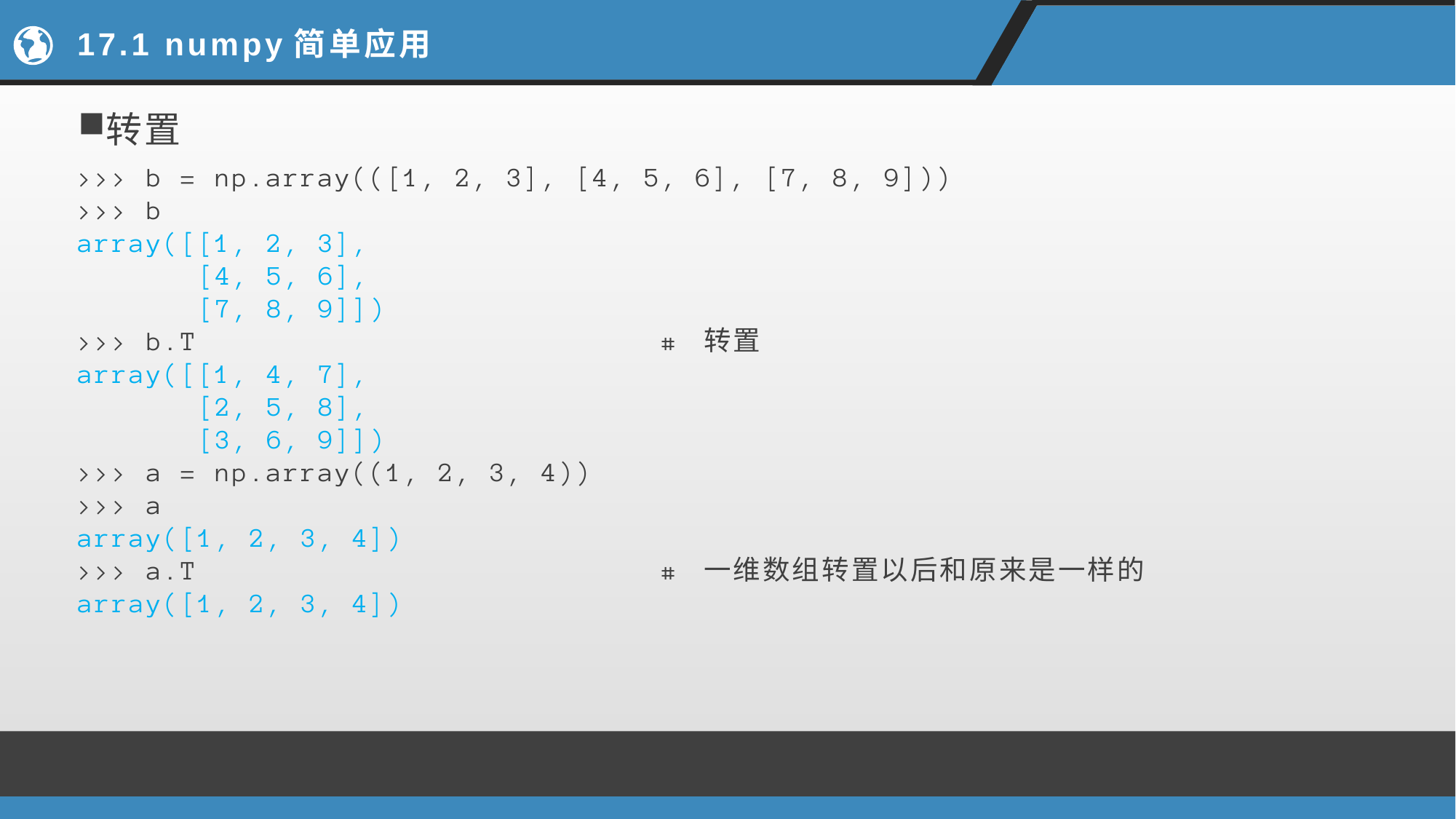

# 17.1 numpy简单应用

转置
>>> b = np.array(([1, 2, 3], [4, 5, 6], [7, 8, 9]))
>>> b
array([[1, 2, 3],
       [4, 5, 6],
       [7, 8, 9]])
>>> b.T                           # 转置
array([[1, 4, 7],
       [2, 5, 8],
       [3, 6, 9]])
>>> a = np.array((1, 2, 3, 4))
>>> a
array([1, 2, 3, 4])
>>> a.T                           # 一维数组转置以后和原来是一样的
array([1, 2, 3, 4])